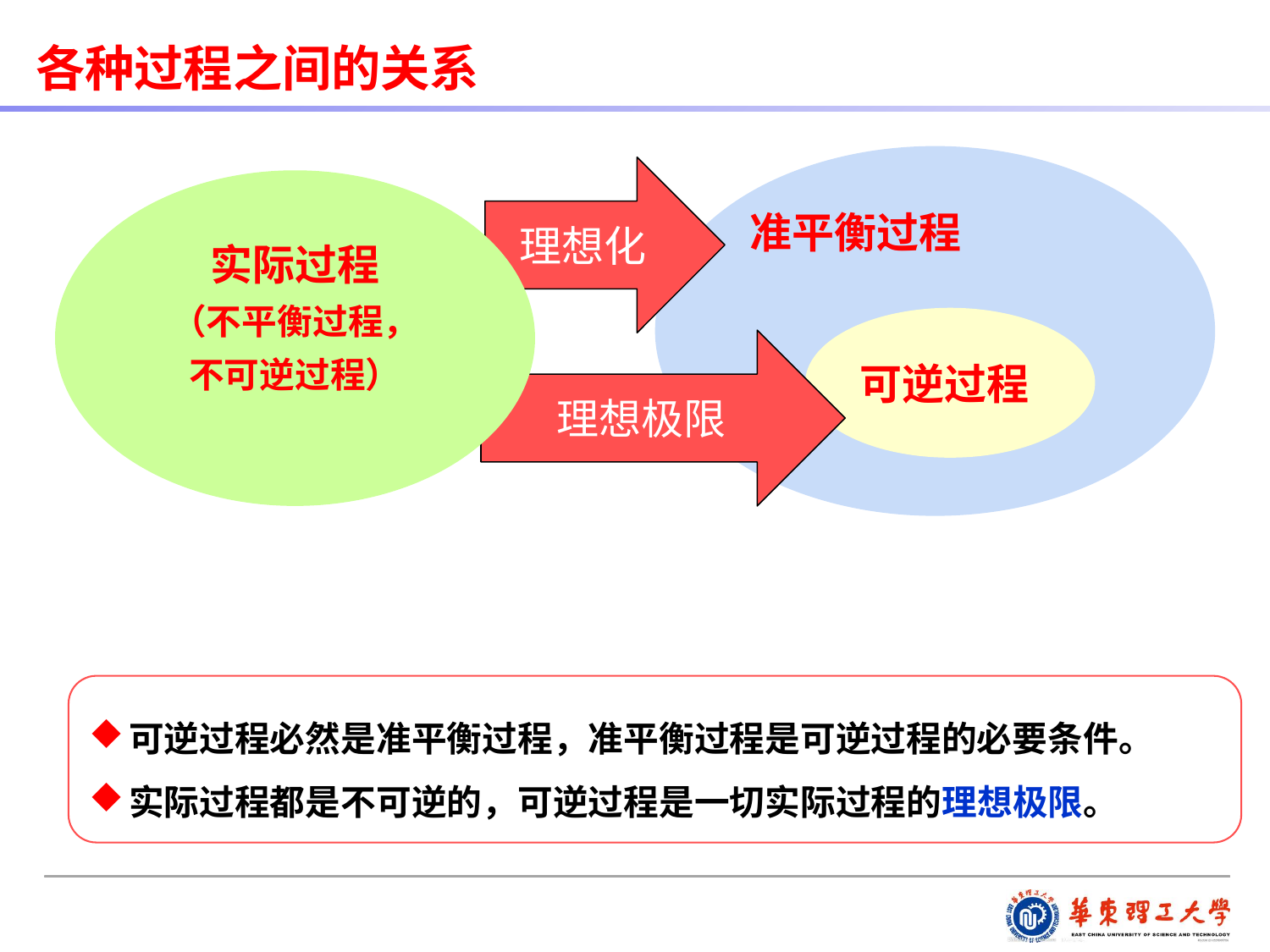

各种过程之间的关系

准平衡过程
理想化
实际过程
（不平衡过程，
不可逆过程）
可逆过程
理想极限
可逆过程必然是准平衡过程，准平衡过程是可逆过程的必要条件。
实际过程都是不可逆的，可逆过程是一切实际过程的理想极限。